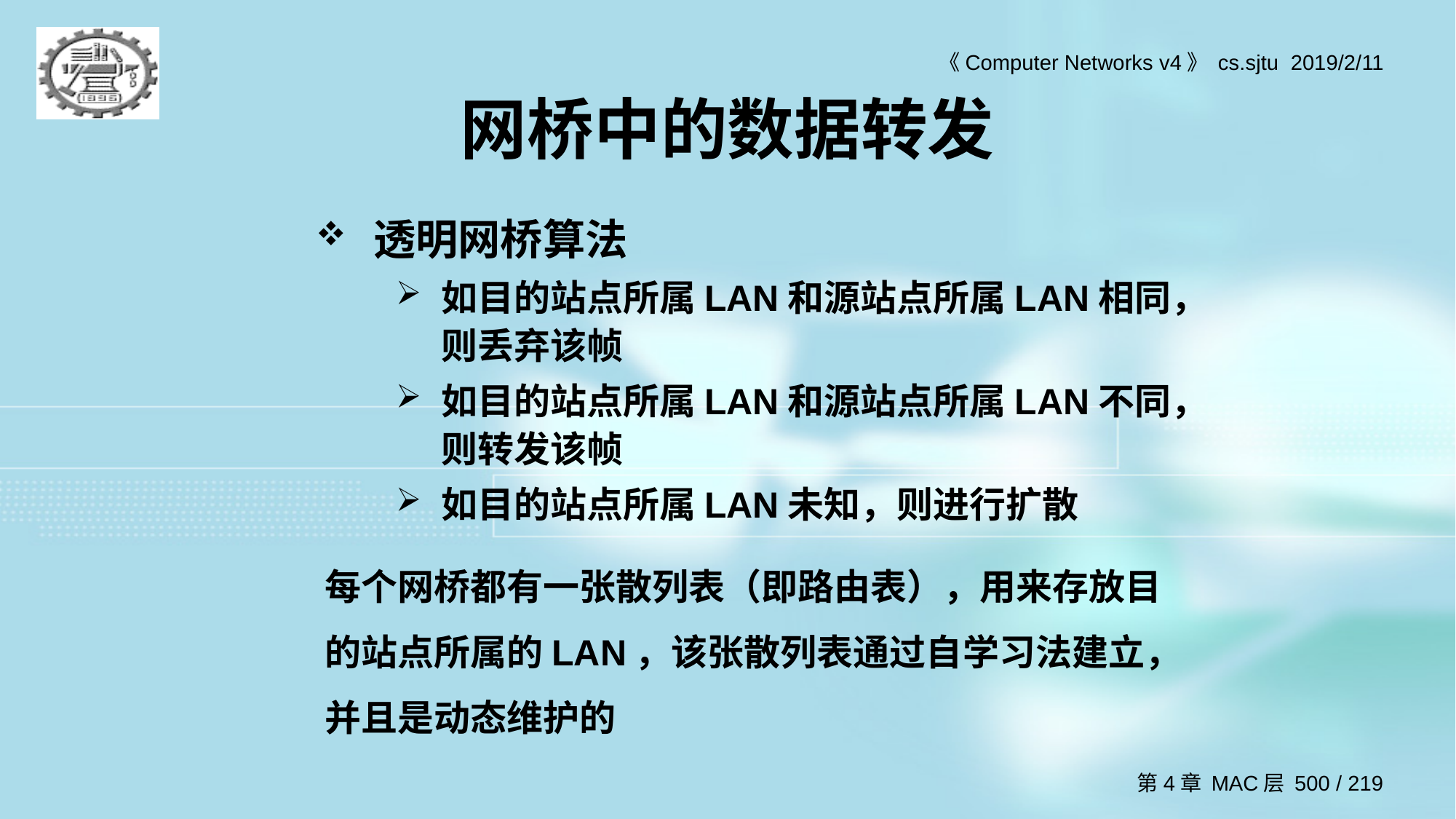

# 网桥中的数据转发
透明网桥算法
如目的站点所属LAN和源站点所属LAN相同，则丢弃该帧
如目的站点所属LAN和源站点所属LAN不同，则转发该帧
如目的站点所属LAN未知，则进行扩散
每个网桥都有一张散列表（即路由表），用来存放目的站点所属的LAN，该张散列表通过自学习法建立，并且是动态维护的